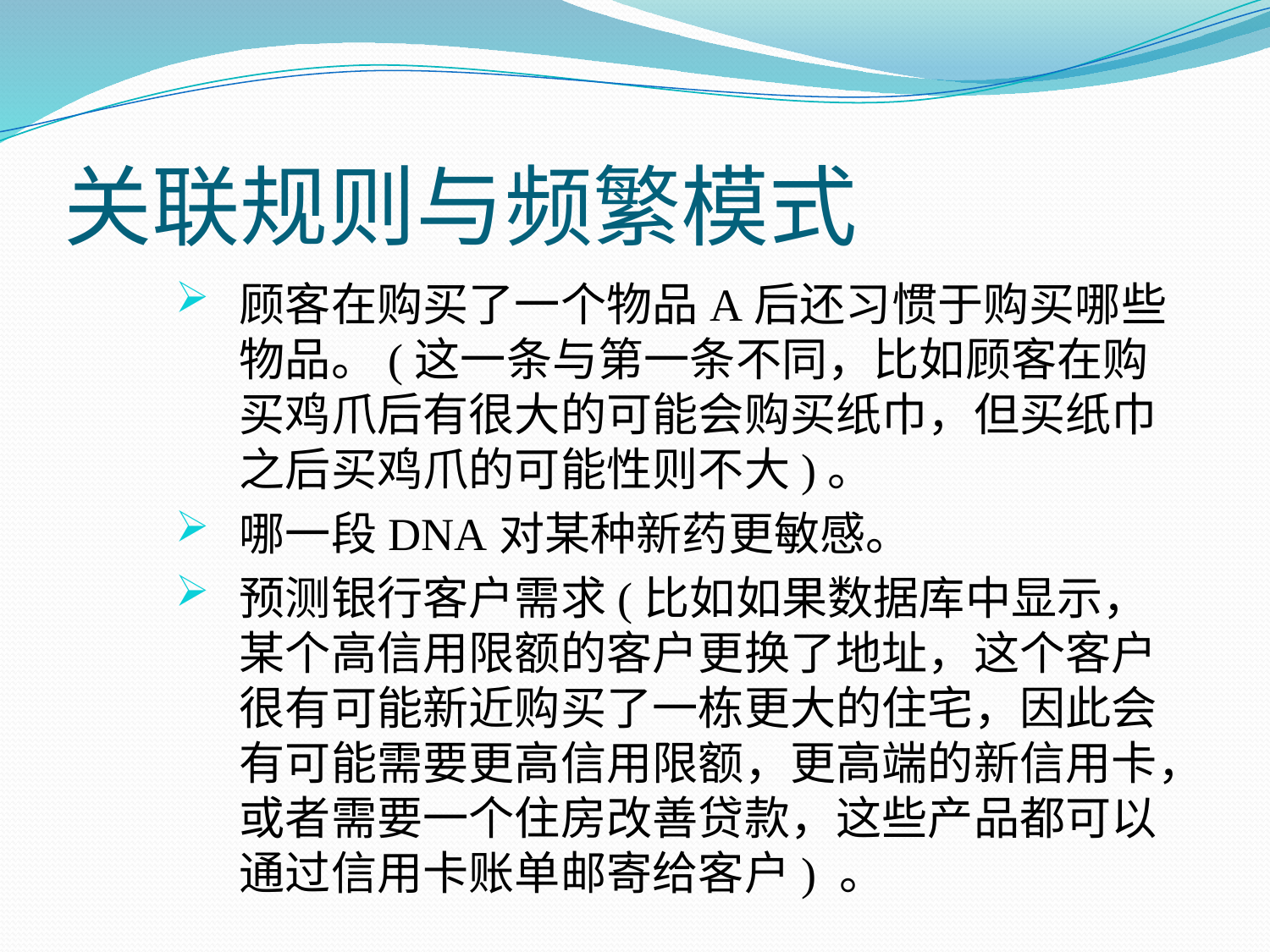

# 关联规则与频繁模式
顾客在购买了一个物品A后还习惯于购买哪些物品。(这一条与第一条不同，比如顾客在购买鸡爪后有很大的可能会购买纸巾，但买纸巾之后买鸡爪的可能性则不大)。
哪一段DNA对某种新药更敏感。
预测银行客户需求(比如如果数据库中显示，某个高信用限额的客户更换了地址，这个客户很有可能新近购买了一栋更大的住宅，因此会有可能需要更高信用限额，更高端的新信用卡，或者需要一个住房改善贷款，这些产品都可以通过信用卡账单邮寄给客户) 。